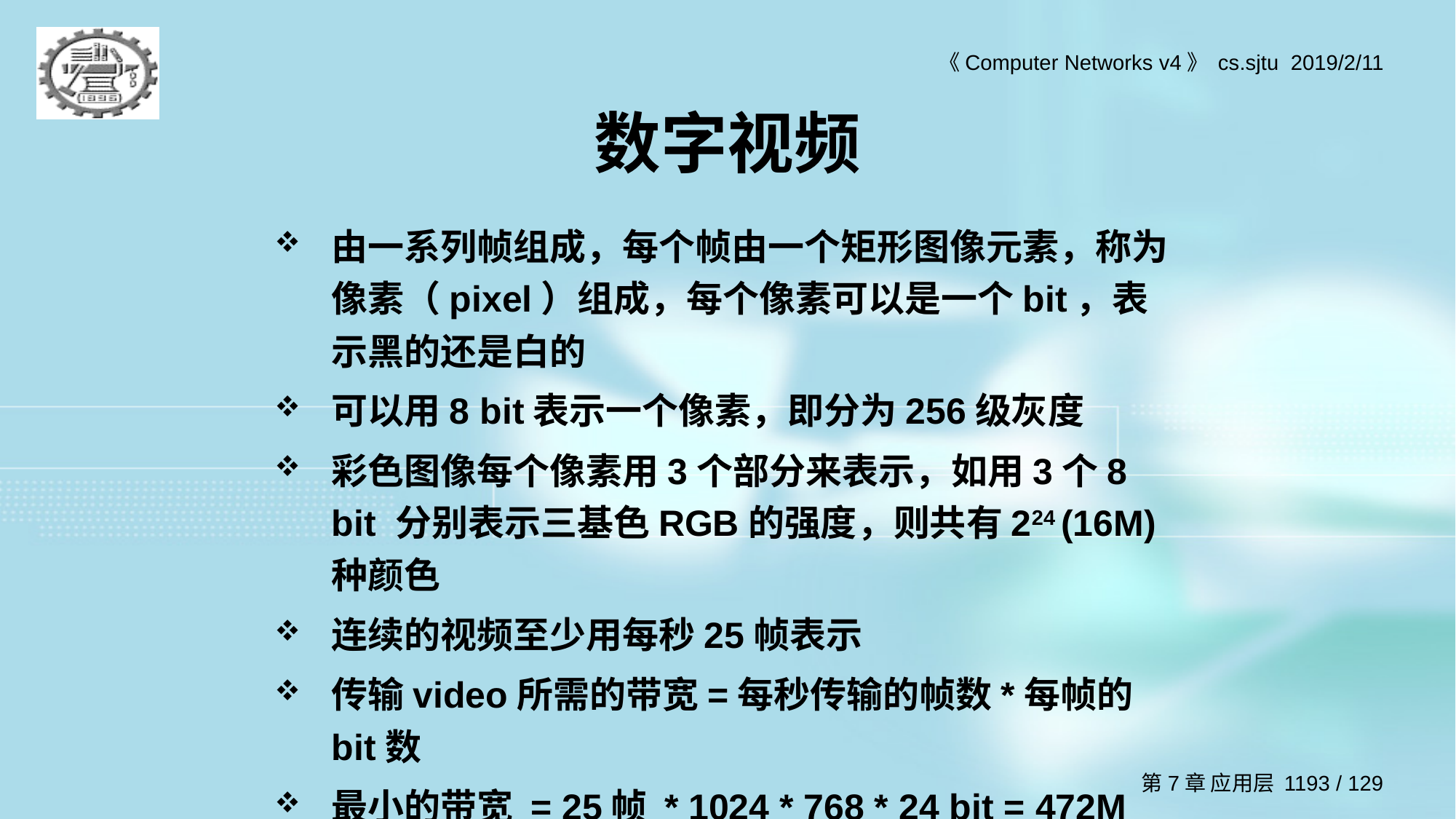

# 数字视频
由一系列帧组成，每个帧由一个矩形图像元素，称为像素（pixel）组成，每个像素可以是一个bit，表示黑的还是白的
可以用8 bit表示一个像素，即分为256级灰度
彩色图像每个像素用3个部分来表示，如用3个8 bit 分别表示三基色RGB的强度，则共有224 (16M)种颜色
连续的视频至少用每秒25帧表示
传输video所需的带宽=每秒传输的帧数*每帧的bit数
最小的带宽 = 25帧 * 1024 * 768 * 24 bit = 472M bps